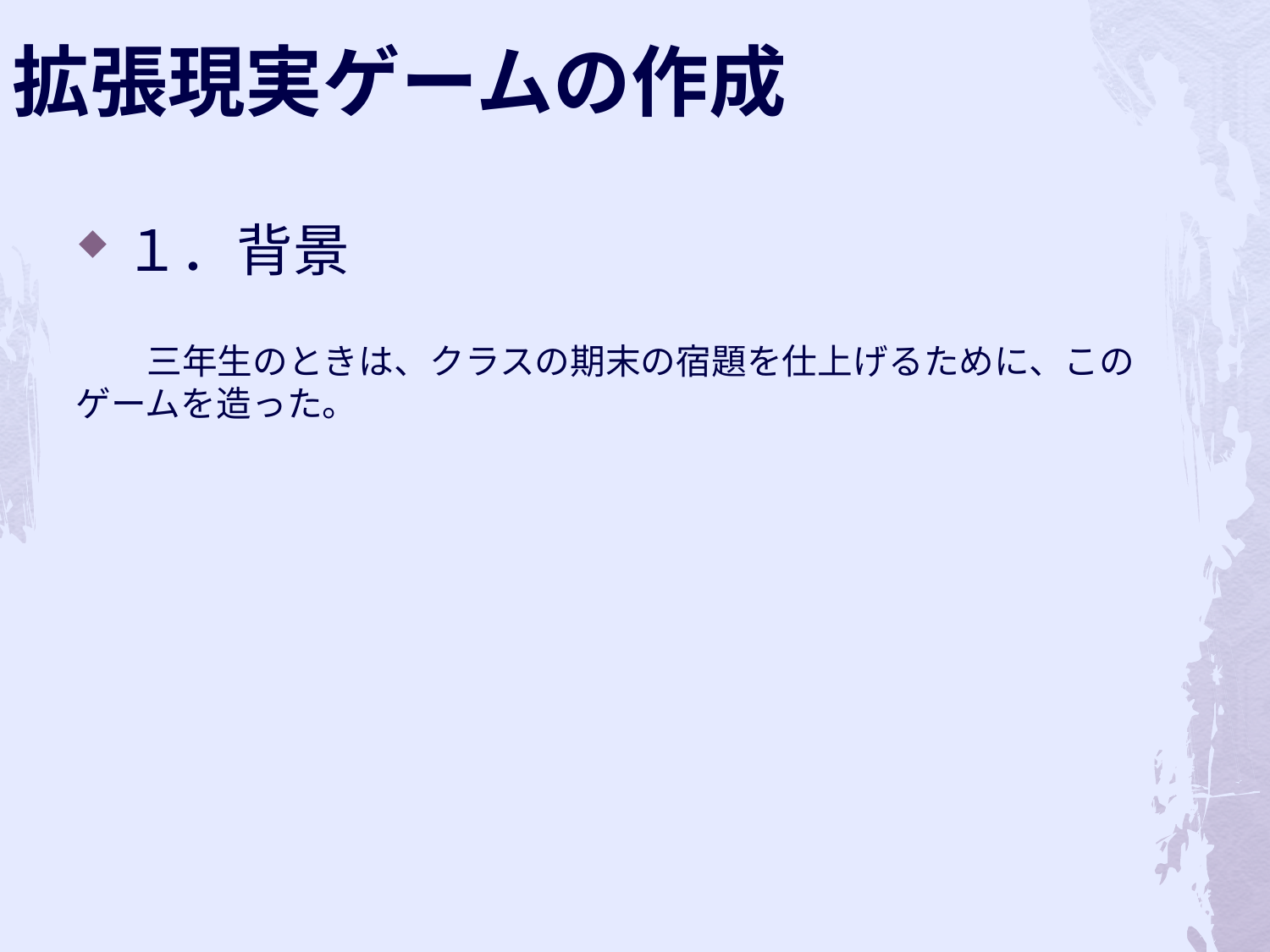

拡張現実ゲームの作成
１．背景

　　三年生のときは、クラスの期末の宿題を仕上げるために、このゲームを造った。